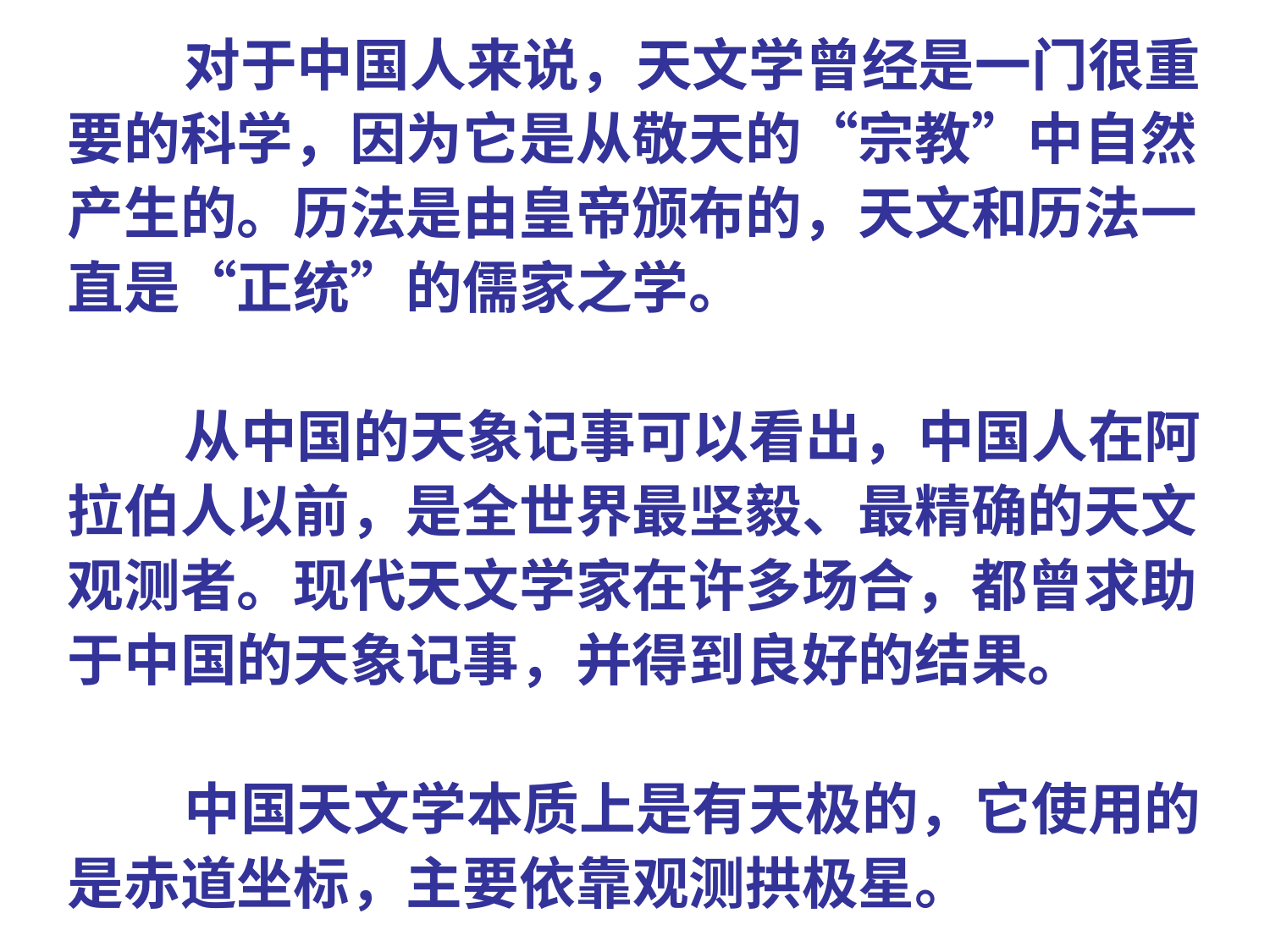

对于中国人来说，天文学曾经是一门很重
要的科学，因为它是从敬天的“宗教”中自然
产生的。历法是由皇帝颁布的，天文和历法一
直是“正统”的儒家之学。

        从中国的天象记事可以看出，中国人在阿
拉伯人以前，是全世界最坚毅、最精确的天文
观测者。现代天文学家在许多场合，都曾求助
于中国的天象记事，并得到良好的结果。

        中国天文学本质上是有天极的，它使用的
是赤道坐标，主要依靠观测拱极星。